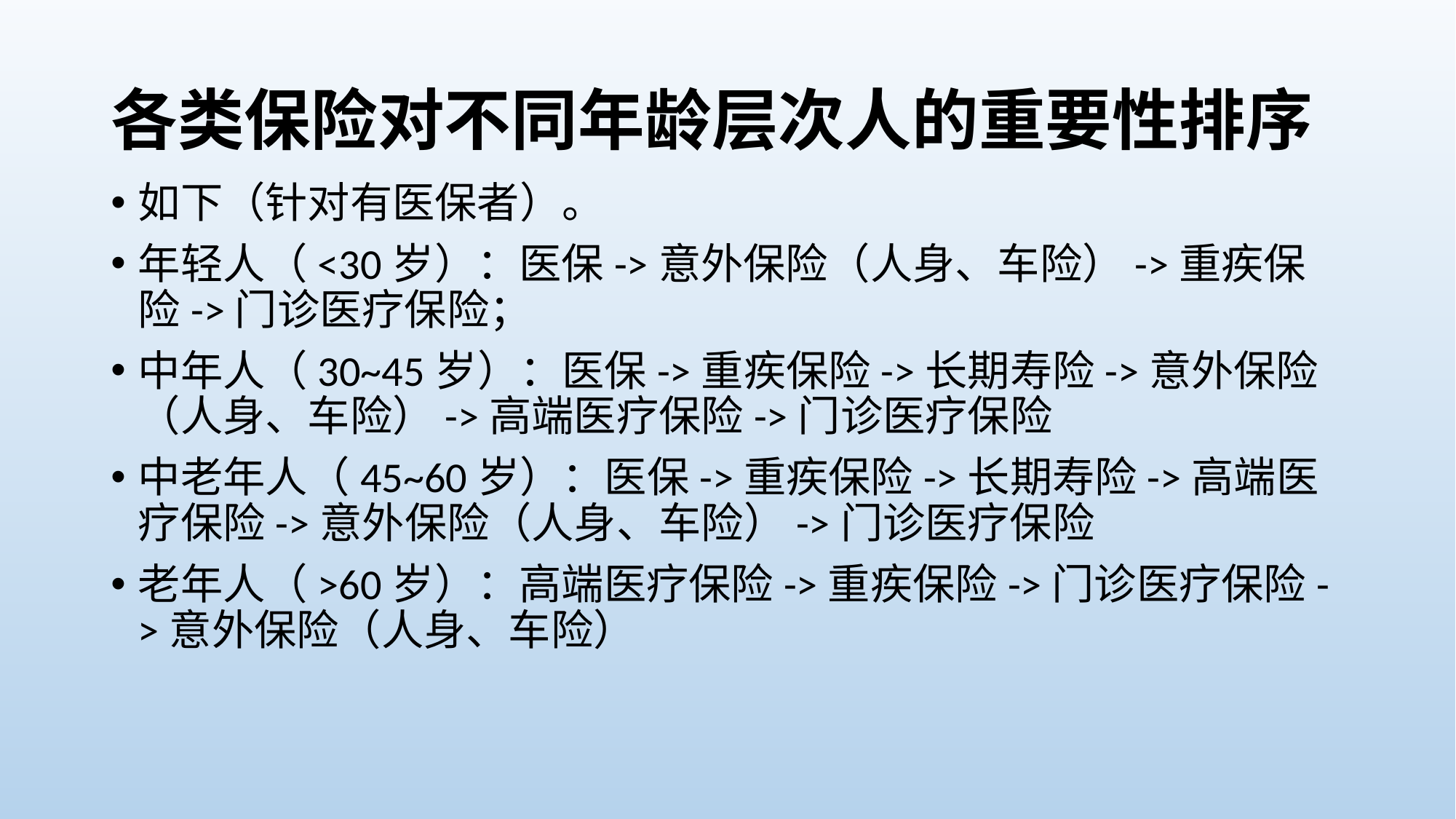

# 各类保险对不同年龄层次人的重要性排序
如下（针对有医保者）。
年轻人（<30岁）：医保->意外保险（人身、车险）->重疾保险->门诊医疗保险；
中年人（30~45岁）：医保->重疾保险->长期寿险->意外保险（人身、车险）->高端医疗保险->门诊医疗保险
中老年人（45~60岁）：医保->重疾保险->长期寿险->高端医疗保险->意外保险（人身、车险）->门诊医疗保险
老年人（>60岁）：高端医疗保险->重疾保险->门诊医疗保险->意外保险（人身、车险）